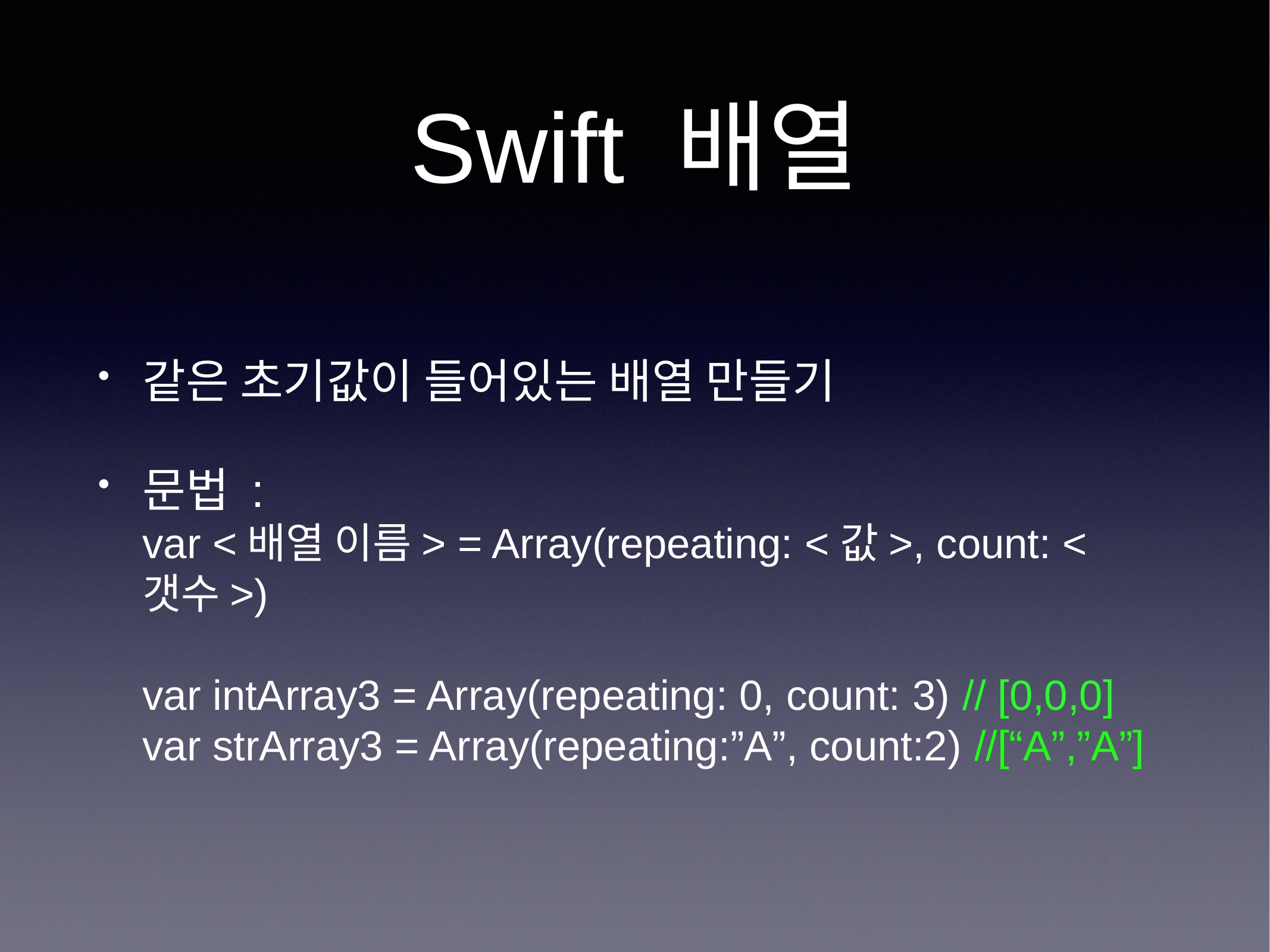

# Swift 배열
같은 초기값이 들어있는 배열 만들기
문법 :
var <배열 이름> = Array(repeating: <값>, count: <갯수>)
var intArray3 = Array(repeating: 0, count: 3) // [0,0,0]
var strArray3 = Array(repeating:”A”, count:2) //[“A”,”A”]